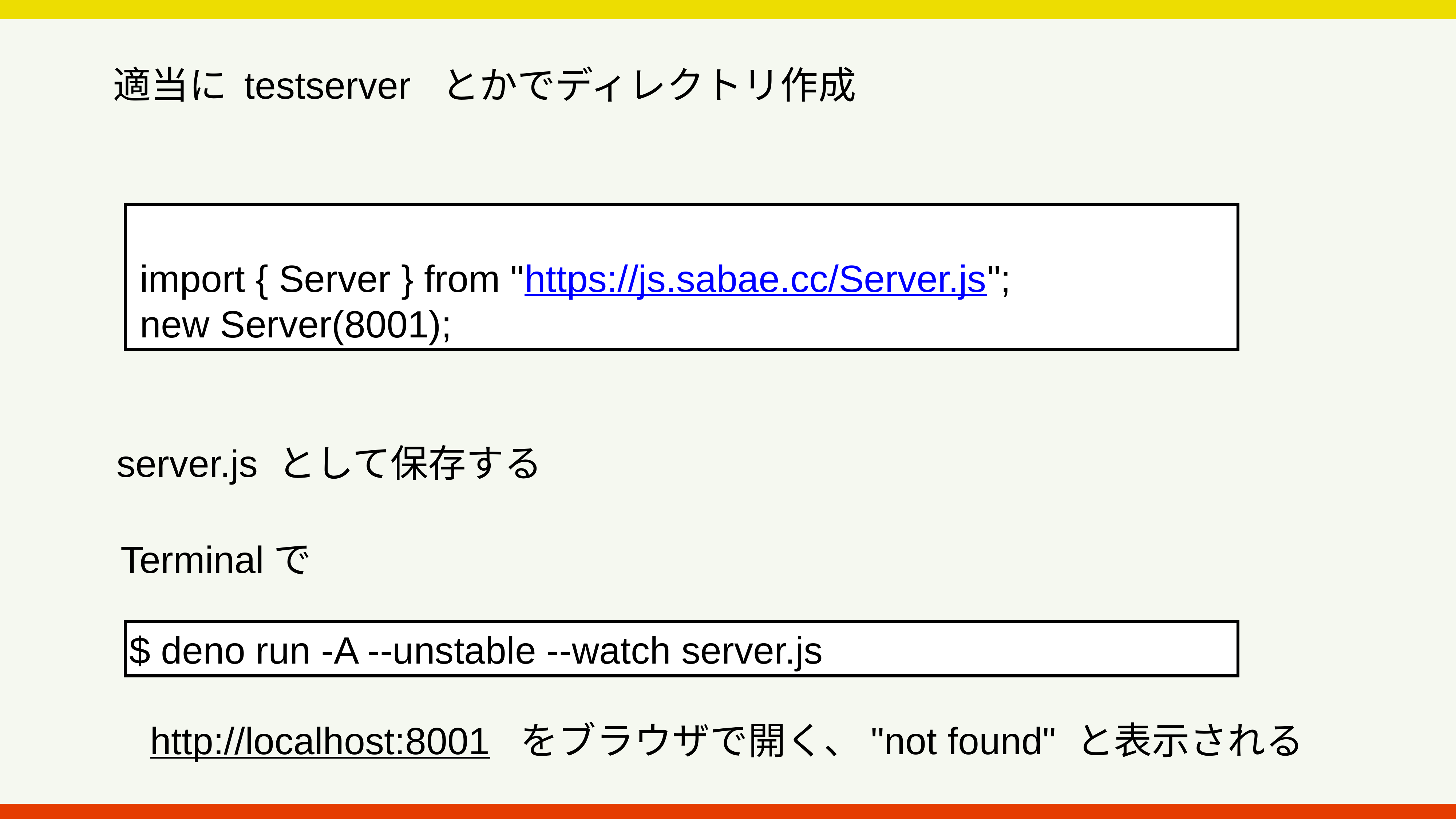

適当に testserver  とかでディレクトリ作成

 import { Server } from "https://js.sabae.cc/Server.js";
 new Server(8001);
server.js として保存する
Terminalで
$ deno run -A --unstable --watch server.js
http://localhost:8001  をブラウザで開く、"not found" と表示される